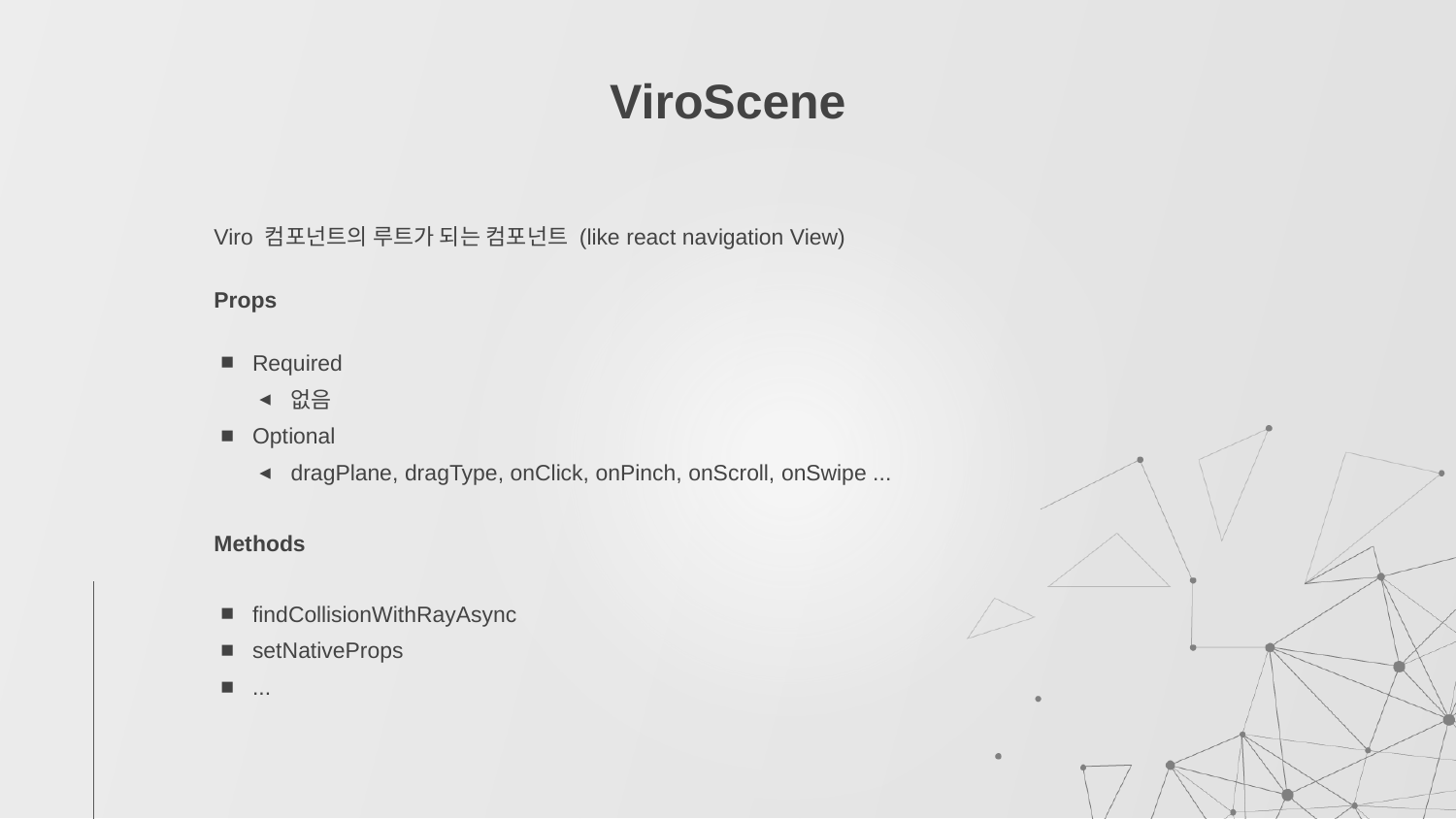

# ViroScene
Viro 컴포넌트의 루트가 되는 컴포넌트 (like react navigation View)

Props
Required
없음
Optional
dragPlane, dragType, onClick, onPinch, onScroll, onSwipe ...

Methods

findCollisionWithRayAsync
setNativeProps
...